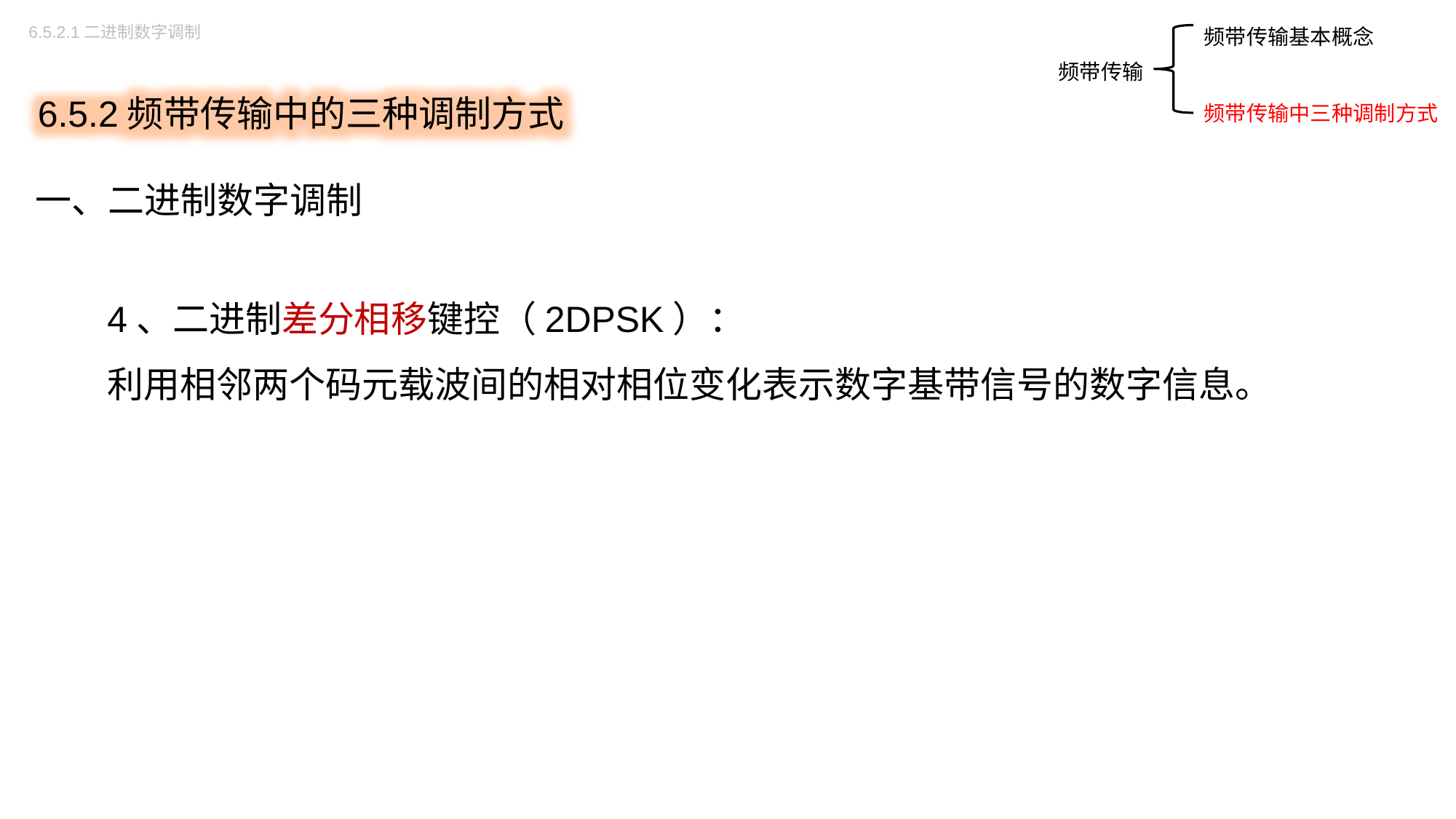

频带传输基本概念

频带传输中三种调制方式
6.5.2.1二进制数字调制

6.5.2频带传输中的三种调制方式
频带传输
一、二进制数字调制
4、二进制差分相移键控（2DPSK）：
利用相邻两个码元载波间的相对相位变化表示数字基带信号的数字信息。